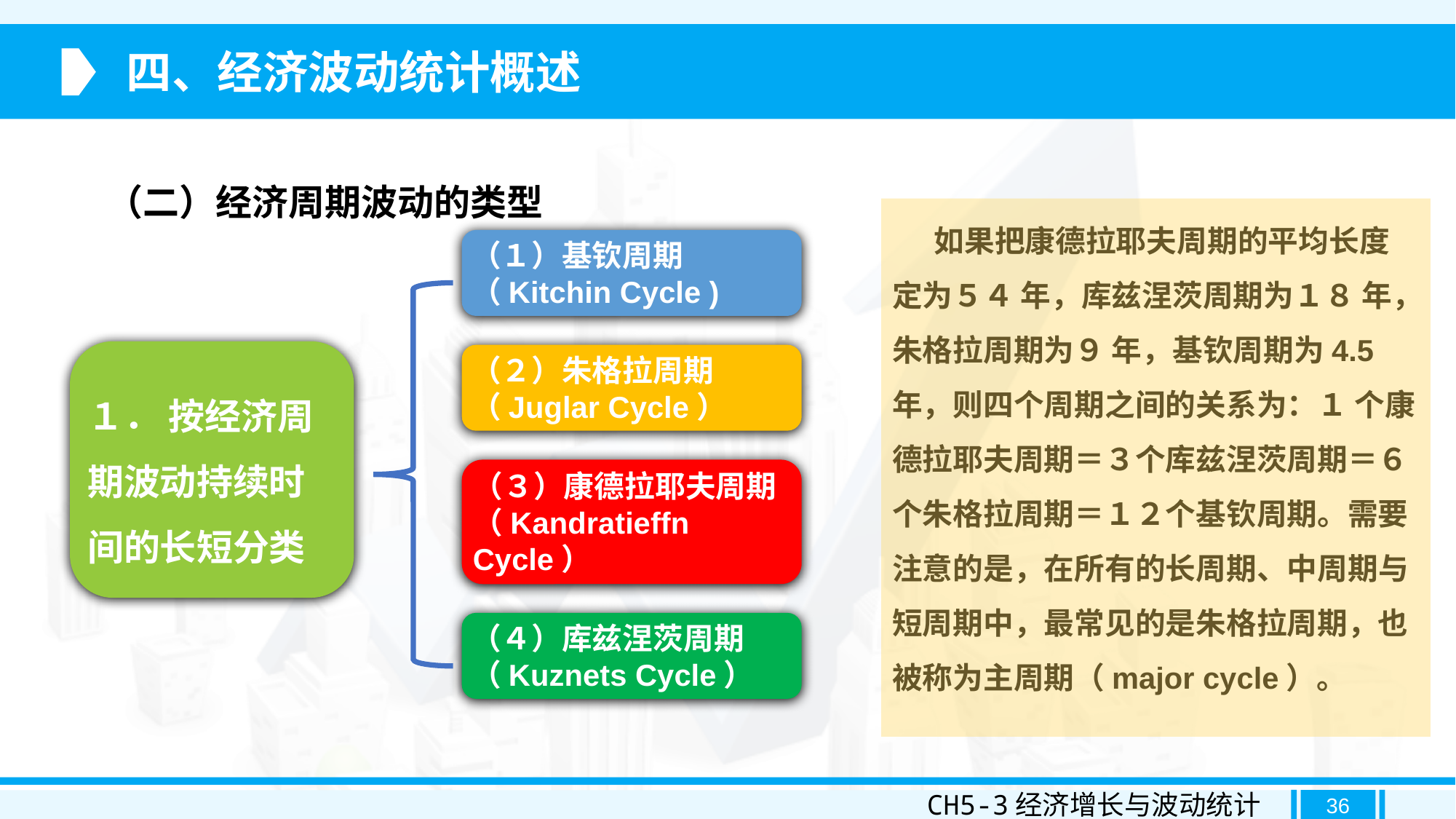

四、经济波动统计概述

（二）经济周期波动的类型

     如果把康德拉耶夫周期的平均长度定为５４ 年，库兹涅茨周期为１８ 年，朱格拉周期为９ 年，基钦周期为4.5 年，则四个周期之间的关系为：１ 个康德拉耶夫周期＝３个库兹涅茨周期＝６ 个朱格拉周期＝１２个基钦周期。需要注意的是，在所有的长周期、中周期与短周期中，最常见的是朱格拉周期，也被称为主周期（major cycle）。
（１）基钦周期（Kitchin Cycle )

１． 按经济周期波动持续时间的长短分类
（２）朱格拉周期（Juglar Cycle）
（３）康德拉耶夫周期（Kandratieffn Cycle）
（４）库兹涅茨周期（Kuznets Cycle）
CH5-3经济增长与波动统计
36